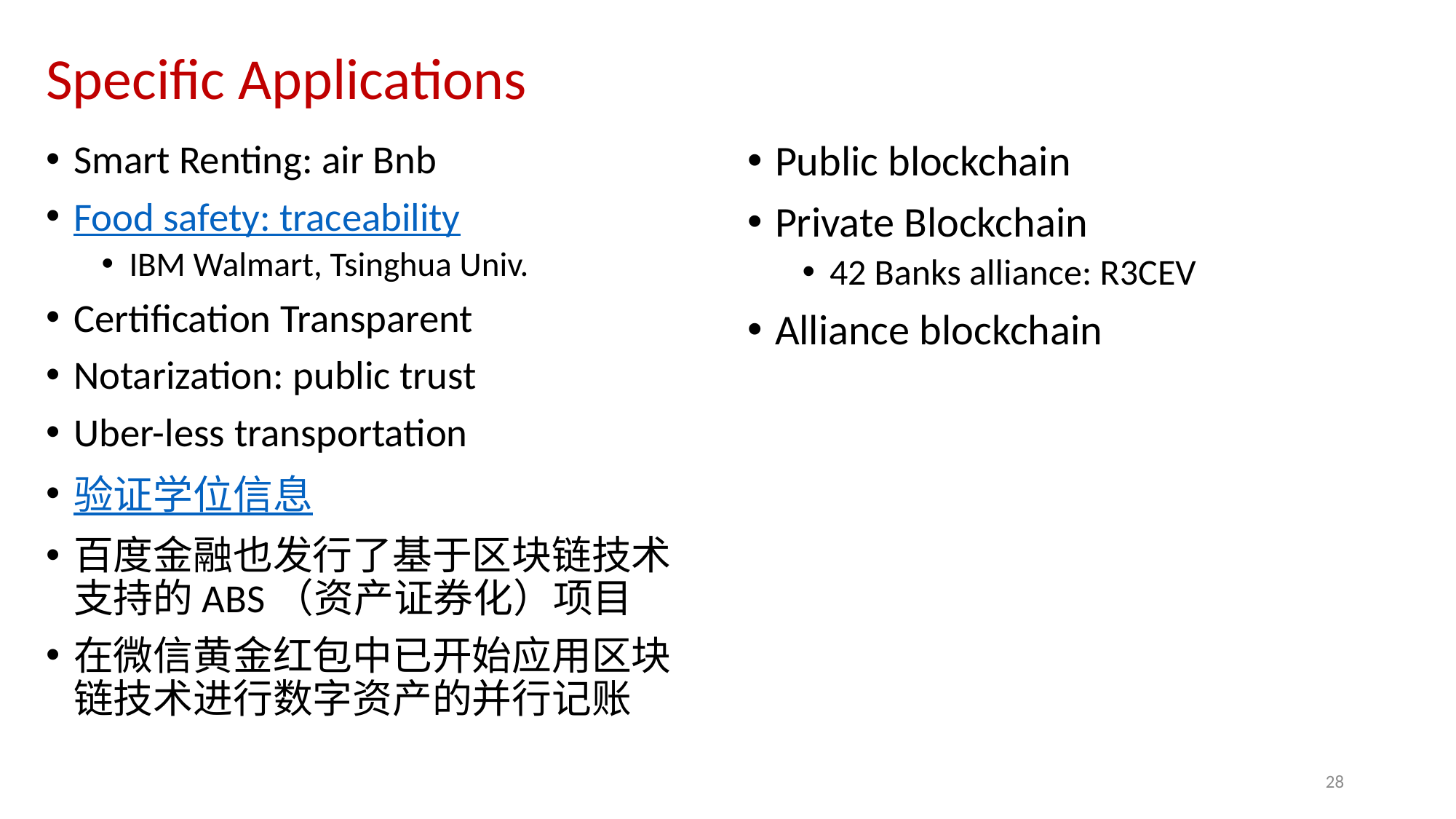

# Specific Applications
Smart Renting: air Bnb
Food safety: traceability
IBM Walmart, Tsinghua Univ.
Certification Transparent
Notarization: public trust
Uber-less transportation
验证学位信息
百度金融也发行了基于区块链技术支持的ABS（资产证券化）项目
在微信黄金红包中已开始应用区块链技术进行数字资产的并行记账

Public blockchain
Private Blockchain
42 Banks alliance: R3CEV
Alliance blockchain
28